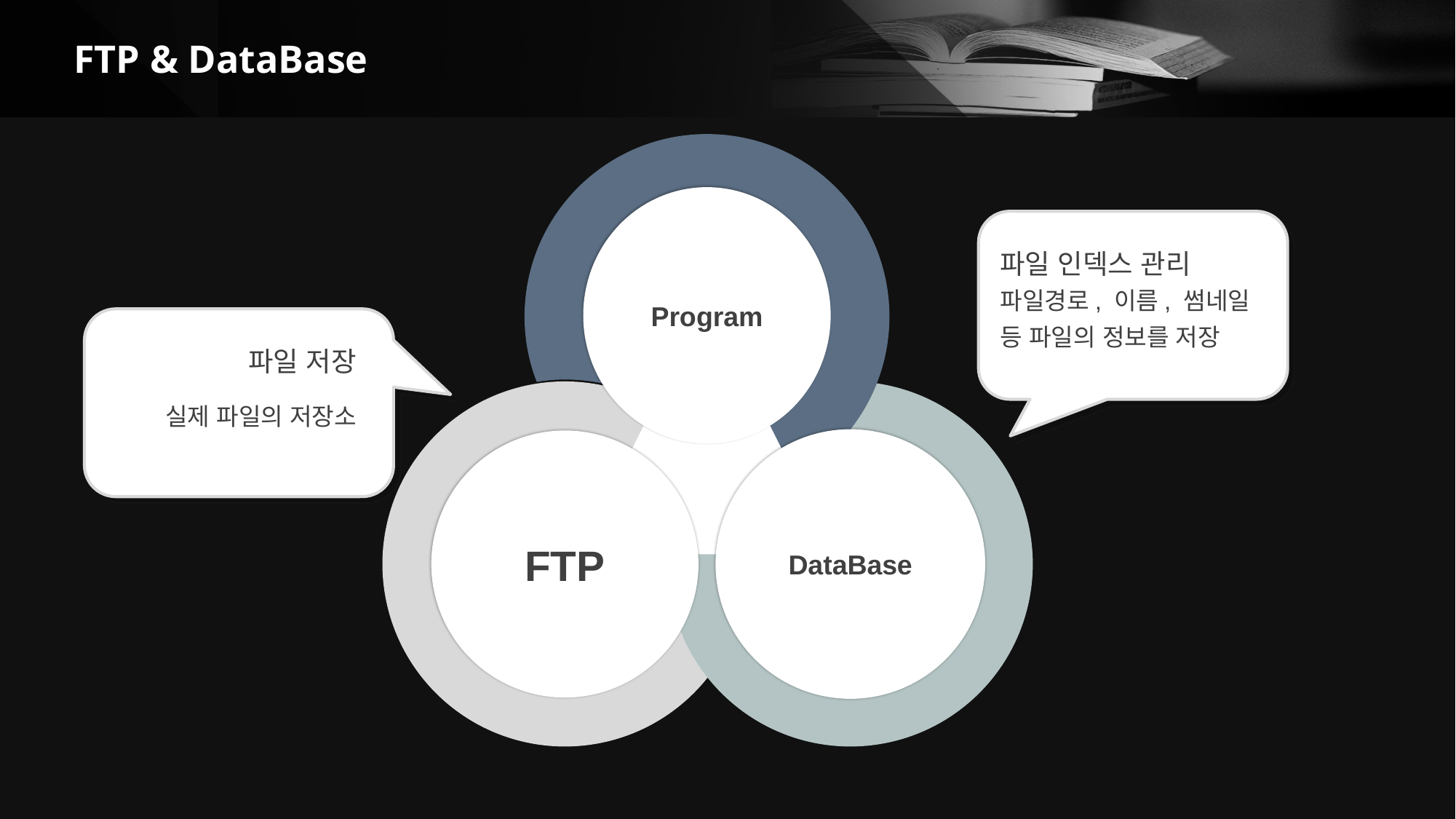

# FTP & DataBase

Program

DataBase
FTP

파일 인덱스 관리
파일경로, 이름, 썸네일

등 파일의 정보를 저장

파일 저장
실제 파일의 저장소